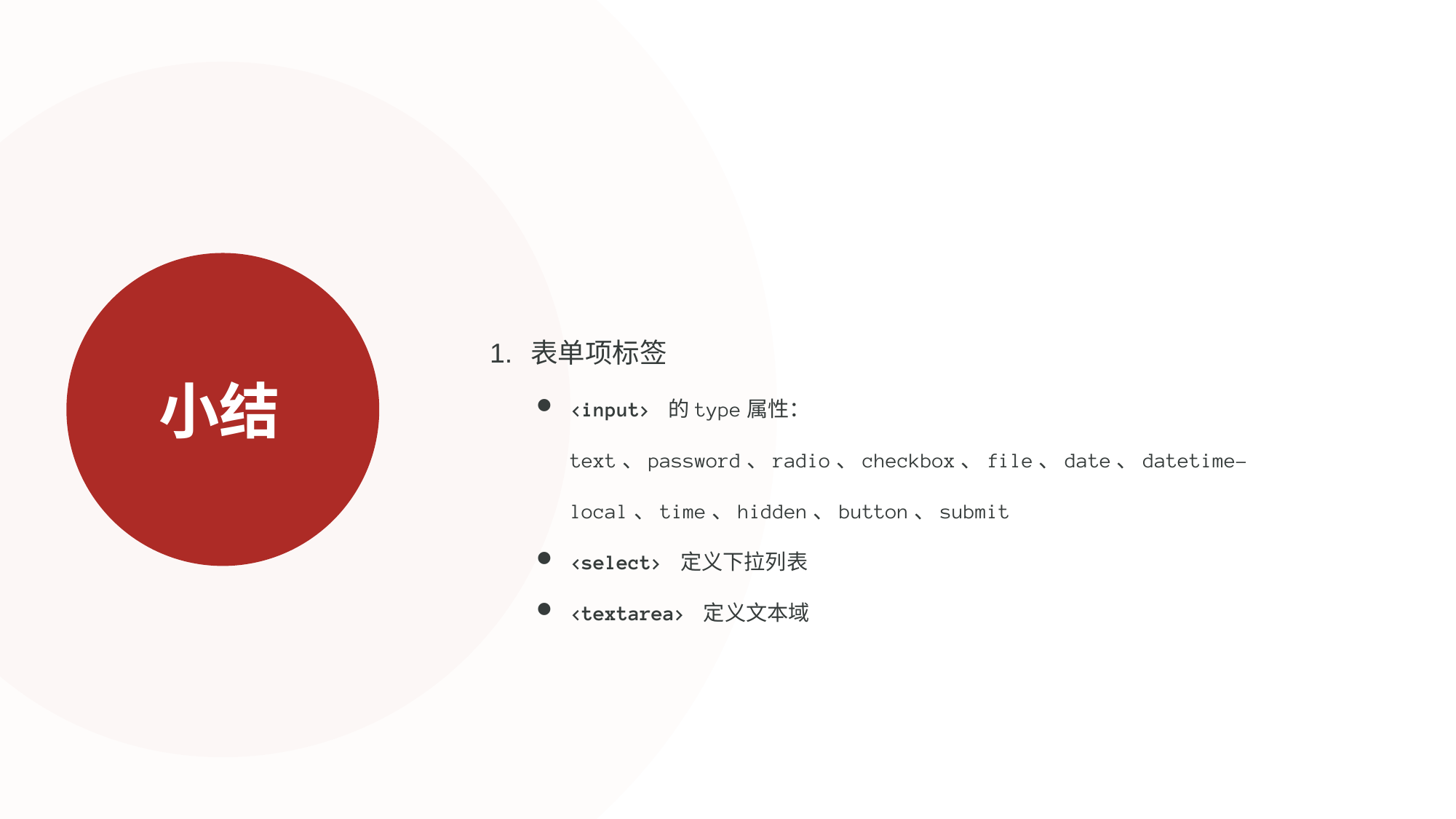

表单项标签
<input> 的type属性：text、password、radio、checkbox、file、date、datetime-local、time、hidden、button、submit
<select> 定义下拉列表
<textarea> 定义文本域